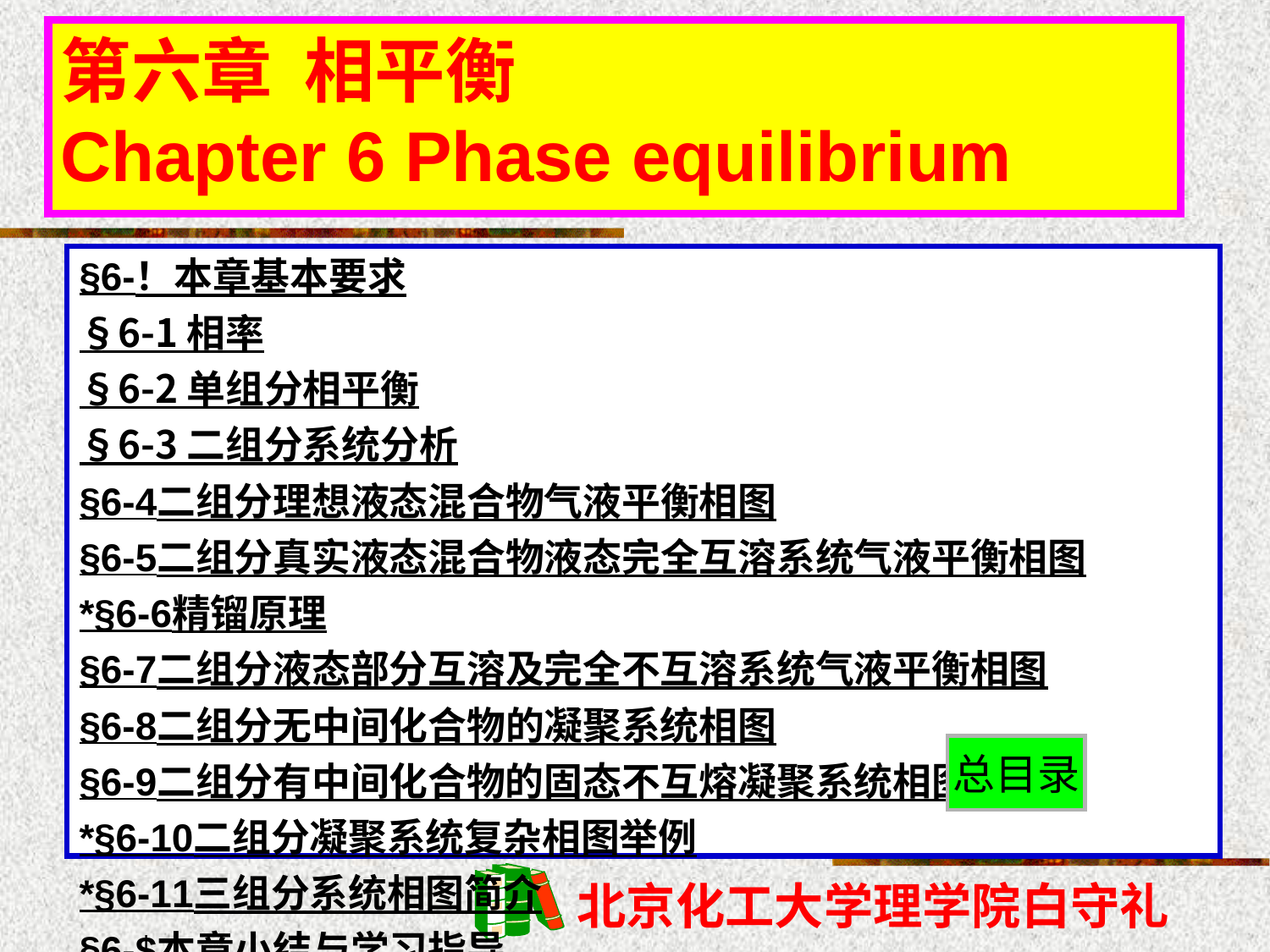

第六章  相平衡
Chapter 6 Phase equilibrium
§6-！本章基本要求
§6-1 相率
§6-2 单组分相平衡
§6-3 二组分系统分析
§6-4二组分理想液态混合物气液平衡相图
§6-5二组分真实液态混合物液态完全互溶系统气液平衡相图
*§6-6精镏原理
§6-7二组分液态部分互溶及完全不互溶系统气液平衡相图
§6-8二组分无中间化合物的凝聚系统相图
§6-9二组分有中间化合物的固态不互熔凝聚系统相图
*§6-10二组分凝聚系统复杂相图举例
*§6-11三组分系统相图简介
§6-$本章小结与学习指导

总目录